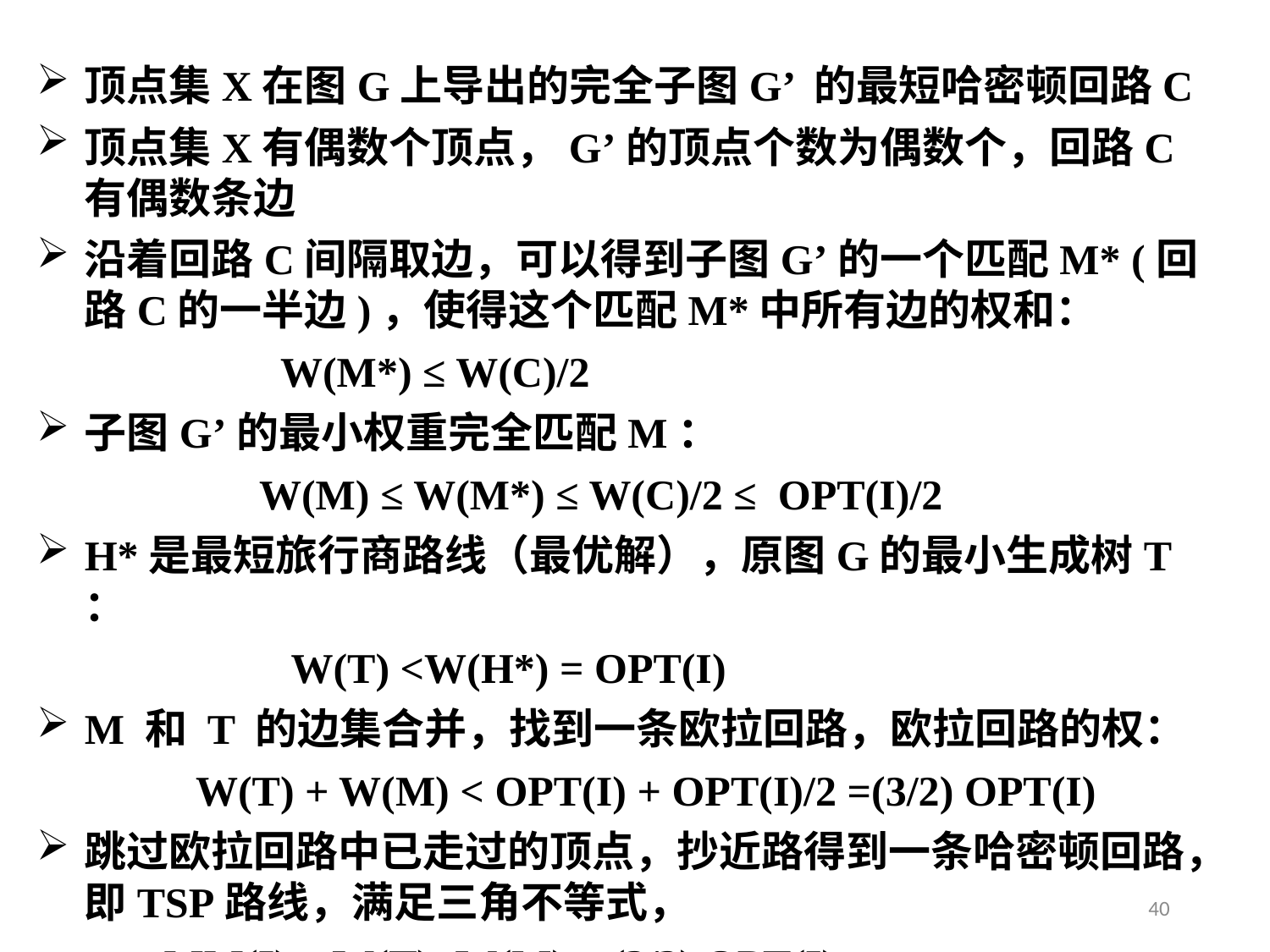

顶点集X在图G上导出的完全子图G’ 的最短哈密顿回路C
顶点集X有偶数个顶点，G’的顶点个数为偶数个，回路C有偶数条边
沿着回路C间隔取边，可以得到子图G’的一个匹配M* (回路C的一半边)，使得这个匹配M*中所有边的权和：
                       W(M*) ≤ W(C)/2
子图G’的最小权重完全匹配M：
                     W(M) ≤ W(M*) ≤ W(C)/2 ≤  OPT(I)/2
H*是最短旅行商路线（最优解），原图G的最小生成树T ：
                        W(T) <W(H*) = OPT(I)
M 和 T 的边集合并，找到一条欧拉回路，欧拉回路的权：
               W(T) + W(M) < OPT(I) + OPT(I)/2 =(3/2) OPT(I)
跳过欧拉回路中已走过的顶点，抄近路得到一条哈密顿回路，即TSP路线，满足三角不等式，
            MM(I) ≤ W(T)+W(M) < (3/2) OPT(I)
40